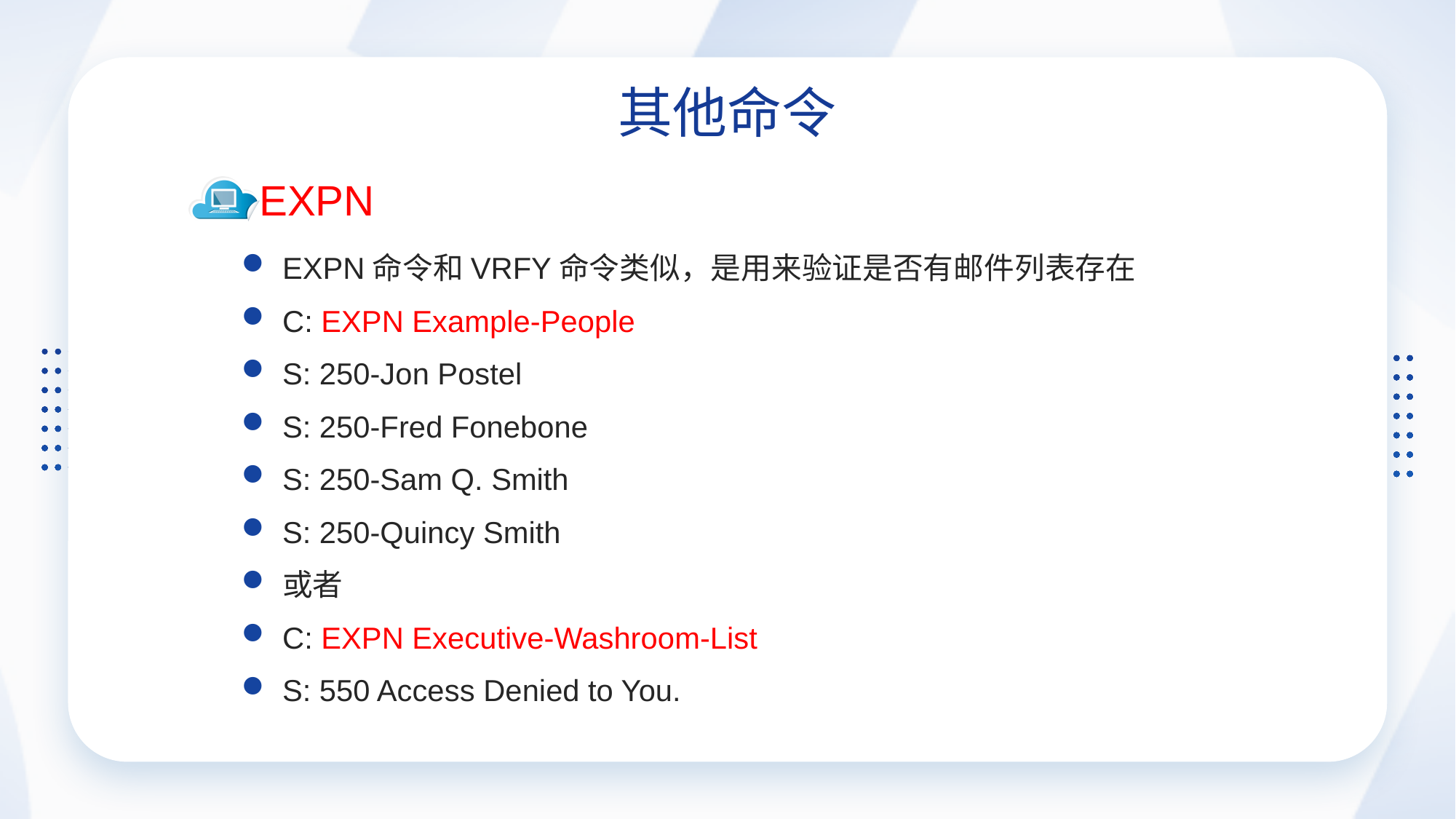

其他命令
EXPN
EXPN命令和VRFY命令类似，是用来验证是否有邮件列表存在
C: EXPN Example-People
S: 250-Jon Postel
S: 250-Fred Fonebone
S: 250-Sam Q. Smith
S: 250-Quincy Smith
或者
C: EXPN Executive-Washroom-List
S: 550 Access Denied to You.